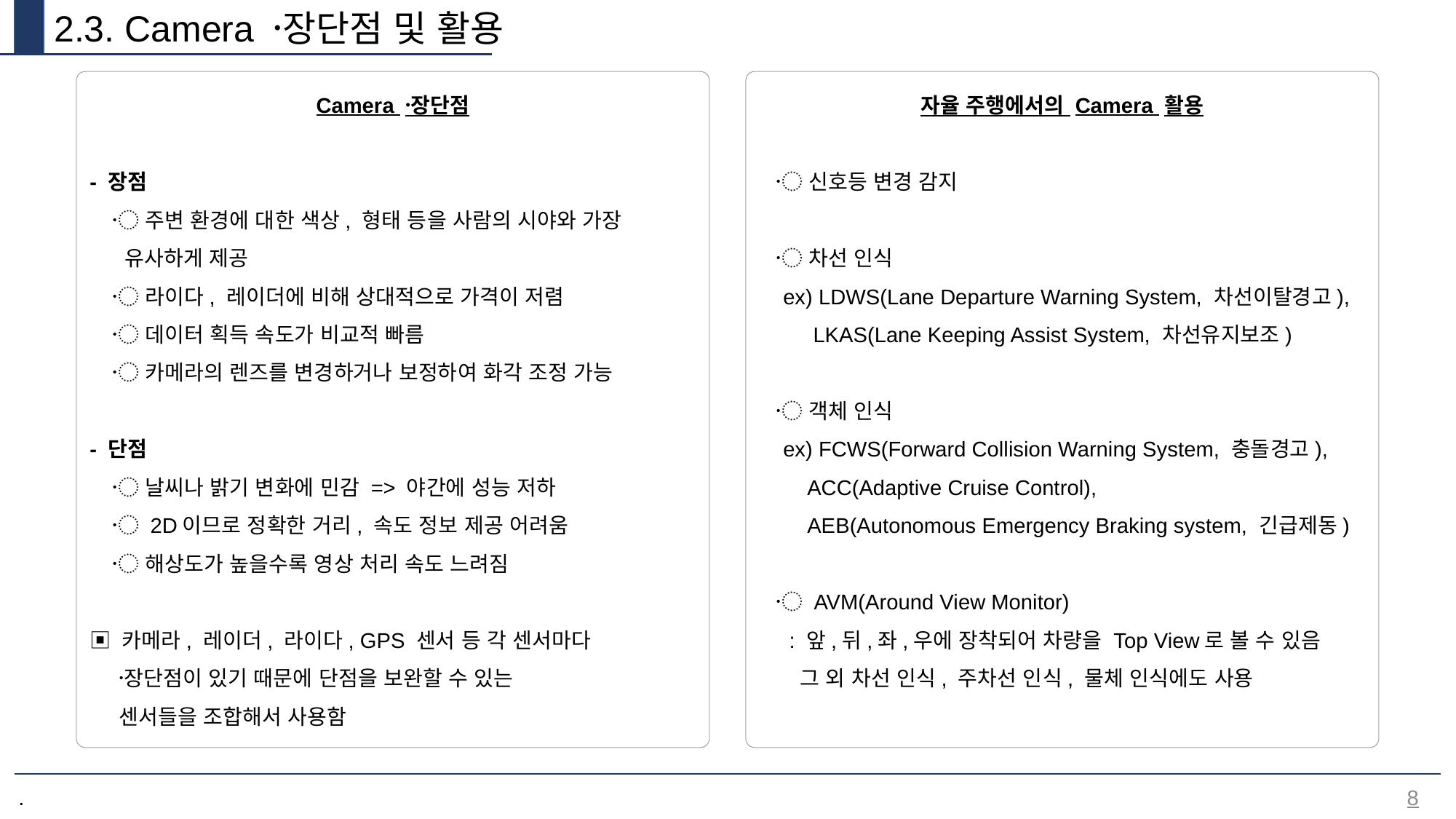

2.3. Camera 장〮단점 및 활용
Camera 장〮단점

- 장점
   〮 주변 환경에 대한 색상, 형태 등을 사람의 시야와 가장
     유사하게 제공
   〮 라이다, 레이더에 비해 상대적으로 가격이 저렴
   〮 데이터 획득 속도가 비교적 빠름
   〮 카메라의 렌즈를 변경하거나 보정하여 화각 조정 가능

- 단점
   〮 날씨나 밝기 변화에 민감 => 야간에 성능 저하
   〮 2D이므로 정확한 거리, 속도 정보 제공 어려움
   〮 해상도가 높을수록 영상 처리 속도 느려짐

▣ 카메라, 레이더, 라이다, GPS 센서 등 각 센서마다
    장〮단점이 있기 때문에 단점을 보완할 수 있는
    센서들을 조합해서 사용함
자율 주행에서의 Camera 활용

  〮 신호등 변경 감지

  〮 차선 인식
    ex) LDWS(Lane Departure Warning System, 차선이탈경고),
         LKAS(Lane Keeping Assist System, 차선유지보조)

  〮 객체 인식
    ex) FCWS(Forward Collision Warning System, 충돌경고),
        ACC(Adaptive Cruise Control),
        AEB(Autonomous Emergency Braking system, 긴급제동)

  〮 AVM(Around View Monitor)
     : 앞,뒤,좌,우에 장착되어 차량을 Top View로 볼 수 있음
      그 외 차선 인식, 주차선 인식, 물체 인식에도 사용

8
.